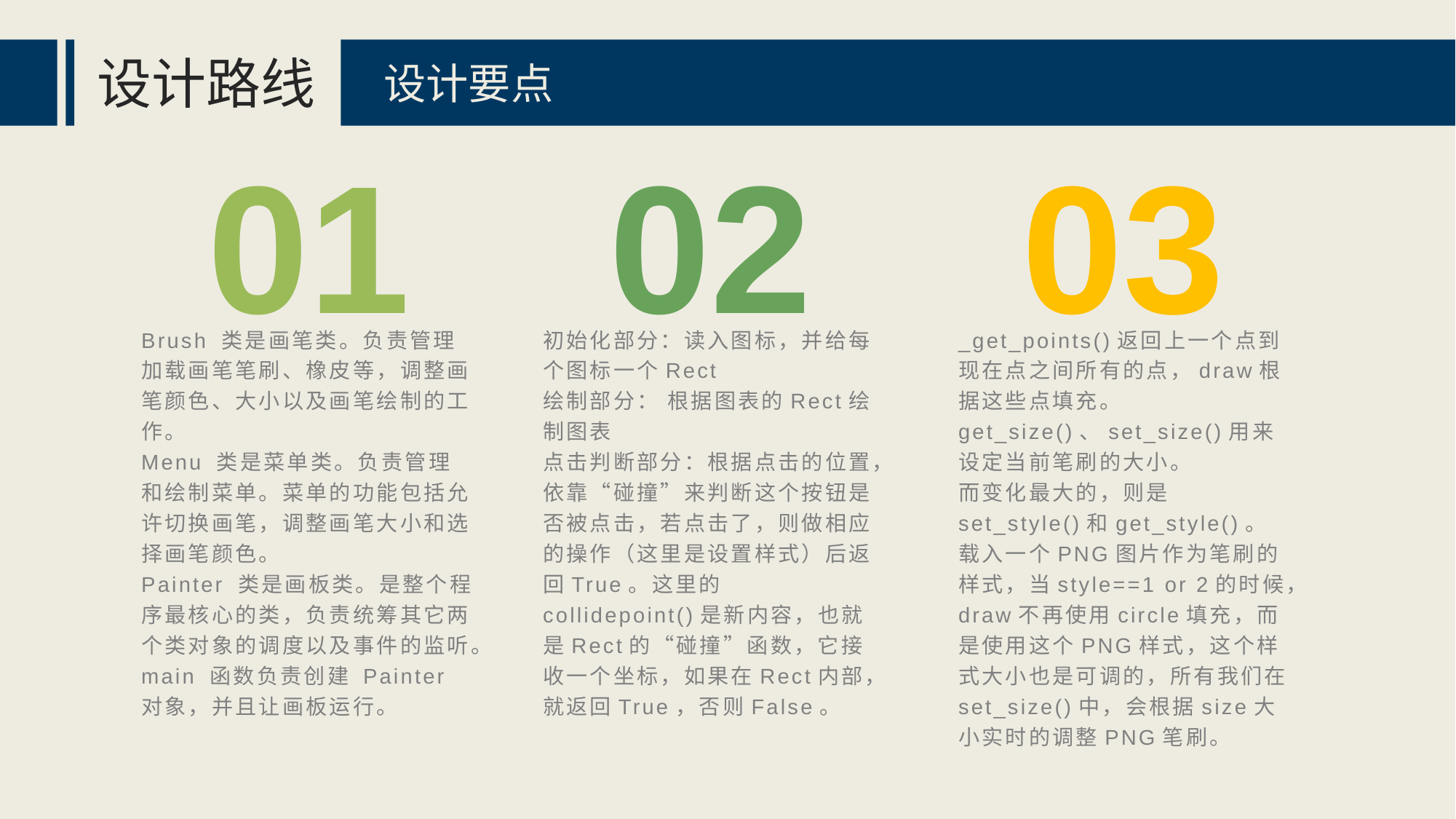

设计路线
设计要点
01
02
03
Brush 类是画笔类。负责管理加载画笔笔刷、橡皮等，调整画笔颜色、大小以及画笔绘制的工作。
Menu 类是菜单类。负责管理和绘制菜单。菜单的功能包括允许切换画笔，调整画笔大小和选择画笔颜色。
Painter 类是画板类。是整个程序最核心的类，负责统筹其它两个类对象的调度以及事件的监听。
main 函数负责创建 Painter 对象，并且让画板运行。
初始化部分：读入图标，并给每个图标一个Rect
绘制部分： 根据图表的Rect绘制图表
点击判断部分：根据点击的位置，依靠“碰撞”来判断这个按钮是否被点击，若点击了，则做相应的操作（这里是设置样式）后返回True。这里的collidepoint()是新内容，也就是Rect的“碰撞”函数，它接收一个坐标，如果在Rect内部，就返回True，否则False。

_get_points()返回上一个点到现在点之间所有的点，draw根据这些点填充。
get_size()、set_size()用来设定当前笔刷的大小。
而变化最大的，则是set_style()和get_style()。载入一个PNG图片作为笔刷的样式，当style==1 or 2的时候，draw不再使用circle填充，而是使用这个PNG样式，这个样式大小也是可调的，所有我们在set_size()中，会根据size大小实时的调整PNG笔刷。